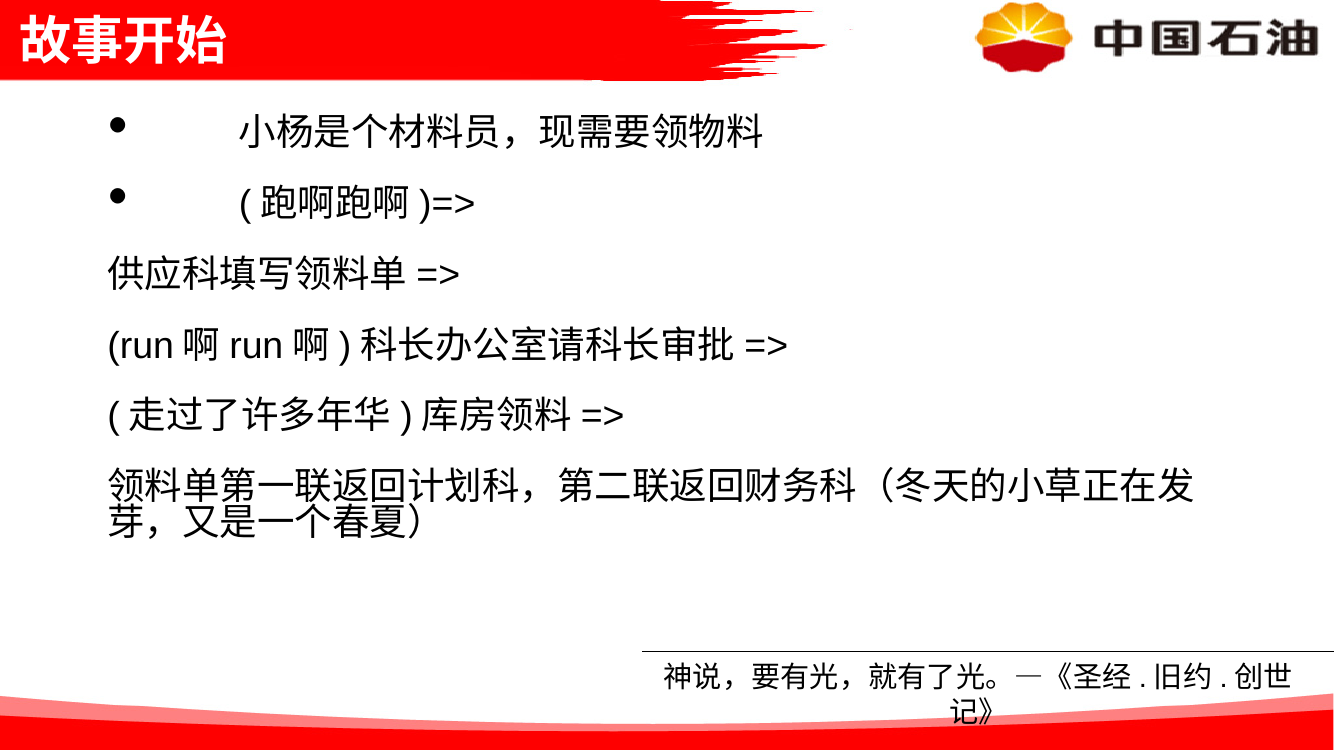

# 故事开始
小杨是个材料员，现需要领物料
(跑啊跑啊)=>
供应科填写领料单=>
(run啊run啊)科长办公室请科长审批=>
(走过了许多年华)库房领料=>
领料单第一联返回计划科，第二联返回财务科（冬天的小草正在发芽，又是一个春夏）

神说，要有光，就有了光。—《圣经.旧约.创世记》